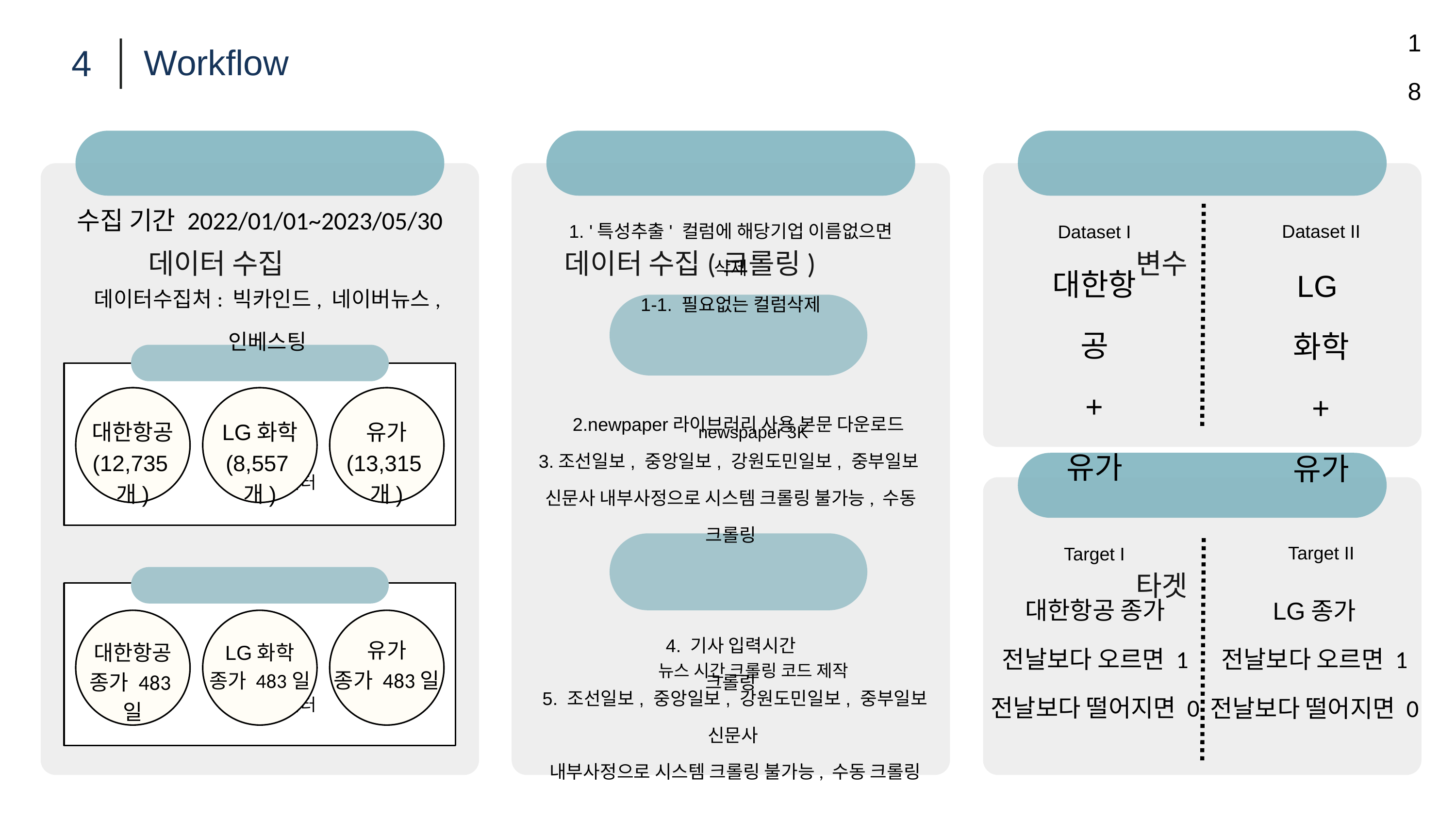

18
Workflow
4

데이터 수집

데이터 수집(크롤링)

1. '특성추출' 컬럼에 해당기업 이름없으면 삭제
1-1. 필요없는 컬럼삭제

newspaper 3K
2.newpaper라이브러리 사용 본문 다운로드
3.조선일보, 중앙일보, 강원도민일보, 중부일보
신문사 내부사정으로 시스템 크롤링 불가능, 수동 크롤링

뉴스 시간 크롤링 코드 제작
4. 기사 입력시간 크롤링
5. 조선일보, 중앙일보, 강원도민일보, 중부일보 신문사
내부사정으로 시스템 크롤링 불가능, 수동 크롤링

변수

Dataset II
Dataset I
대한항공
+
유가
LG화학
+
유가

타겟

Target II
Target I

대한항공 종가
전날보다 오르면 1
전날보다 떨어지면 0
LG종가
전날보다 오르면 1
전날보다 떨어지면 0

수집 기간 2022/01/01~2023/05/30
데이터수집처: 빅카인드, 네이버뉴스, 인베스팅

뉴스 데이터

대한항공
(12,735개)
LG화학
(8,557개)
유가
(13,315개)

주가 데이터

유가
종가 483일
대한항공
종가 483일
LG화학
종가 483일